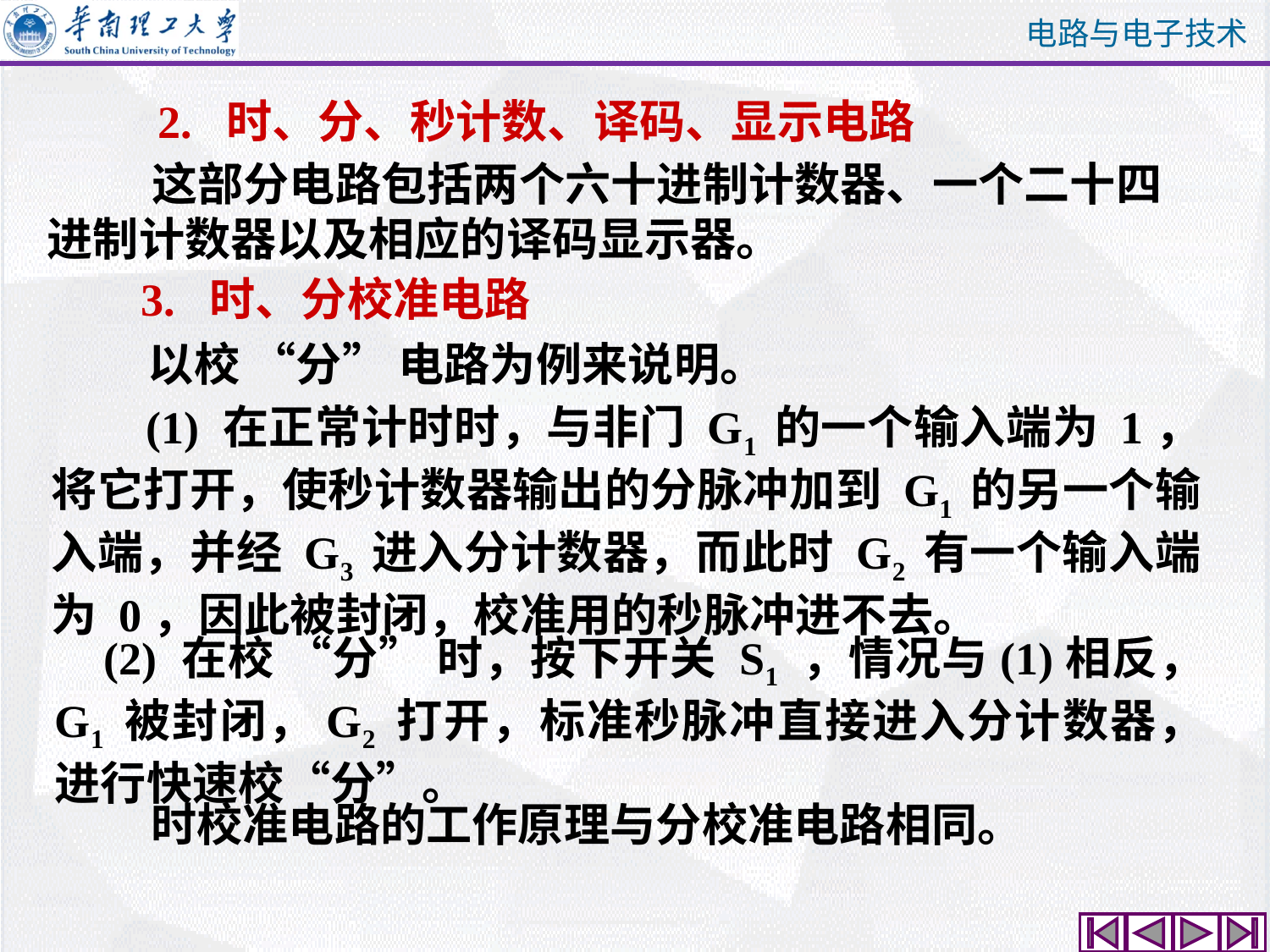

2.  时、分、秒计数、译码、显示电路
         这部分电路包括两个六十进制计数器、一个二十四进制计数器以及相应的译码显示器。
3.  时、分校准电路
以校 “分” 电路为例来说明。
        (1) 在正常计时时，与非门 G1 的一个输入端为 1，将它打开，使秒计数器输出的分脉冲加到 G1 的另一个输入端，并经 G3 进入分计数器，而此时 G2 有一个输入端为 0，因此被封闭，校准用的秒脉冲进不去。
    (2) 在校 “分” 时，按下开关 S1 ，情况与(1)相反， G1 被封闭，G2 打开，标准秒脉冲直接进入分计数器，进行快速校“分”。
时校准电路的工作原理与分校准电路相同。